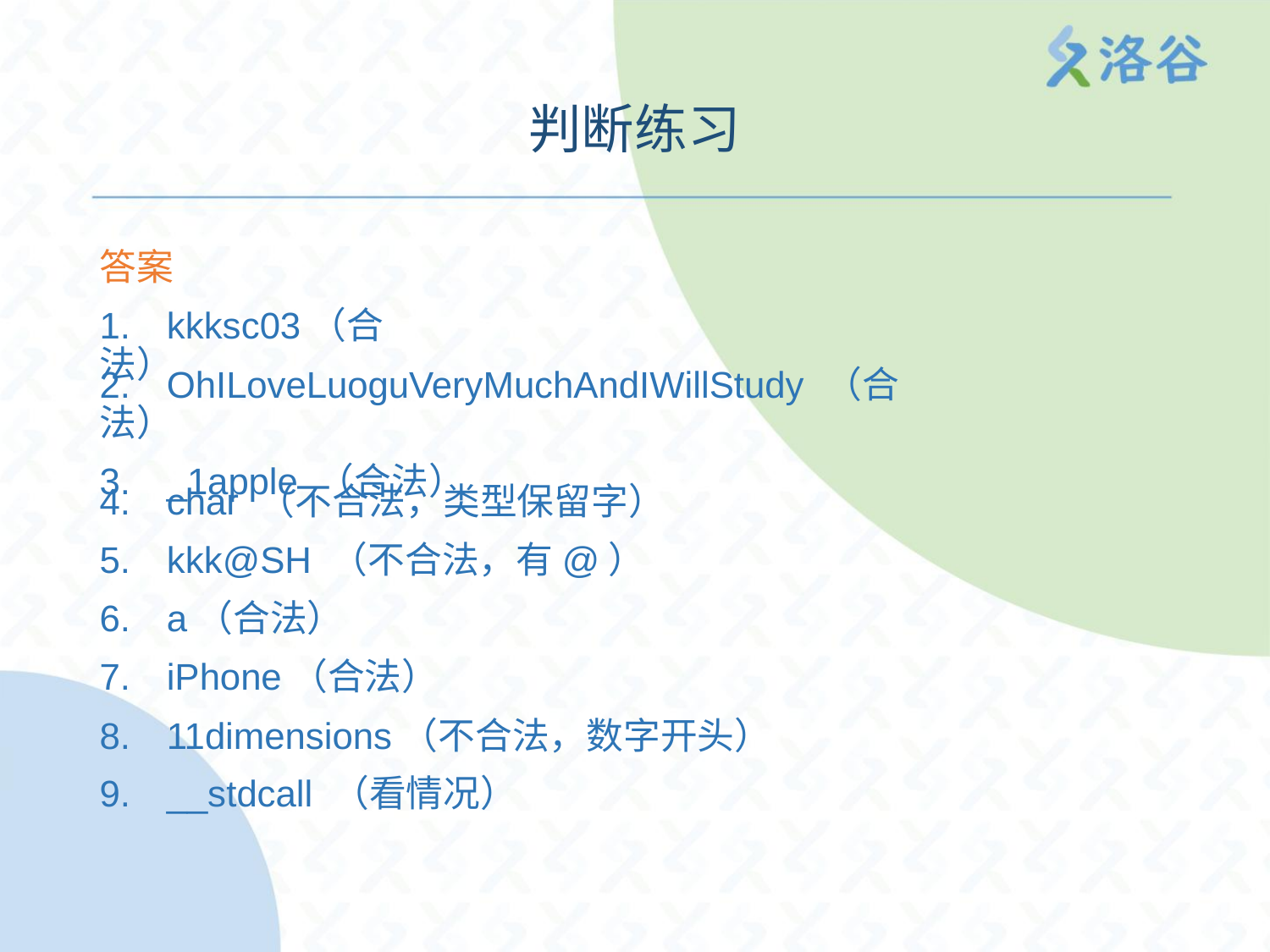

判断练习
答案
1. kkksc03（合法）
2. OhILoveLuoguVeryMuchAndIWillStudy （合法）
3. _1apple （合法）
4. char （不合法，类型保留字）
5. kkk@SH （不合法，有@）
6. a（合法）
7. iPhone（合法）
8. 11dimensions（不合法，数字开头）
9. __stdcall （看情况）